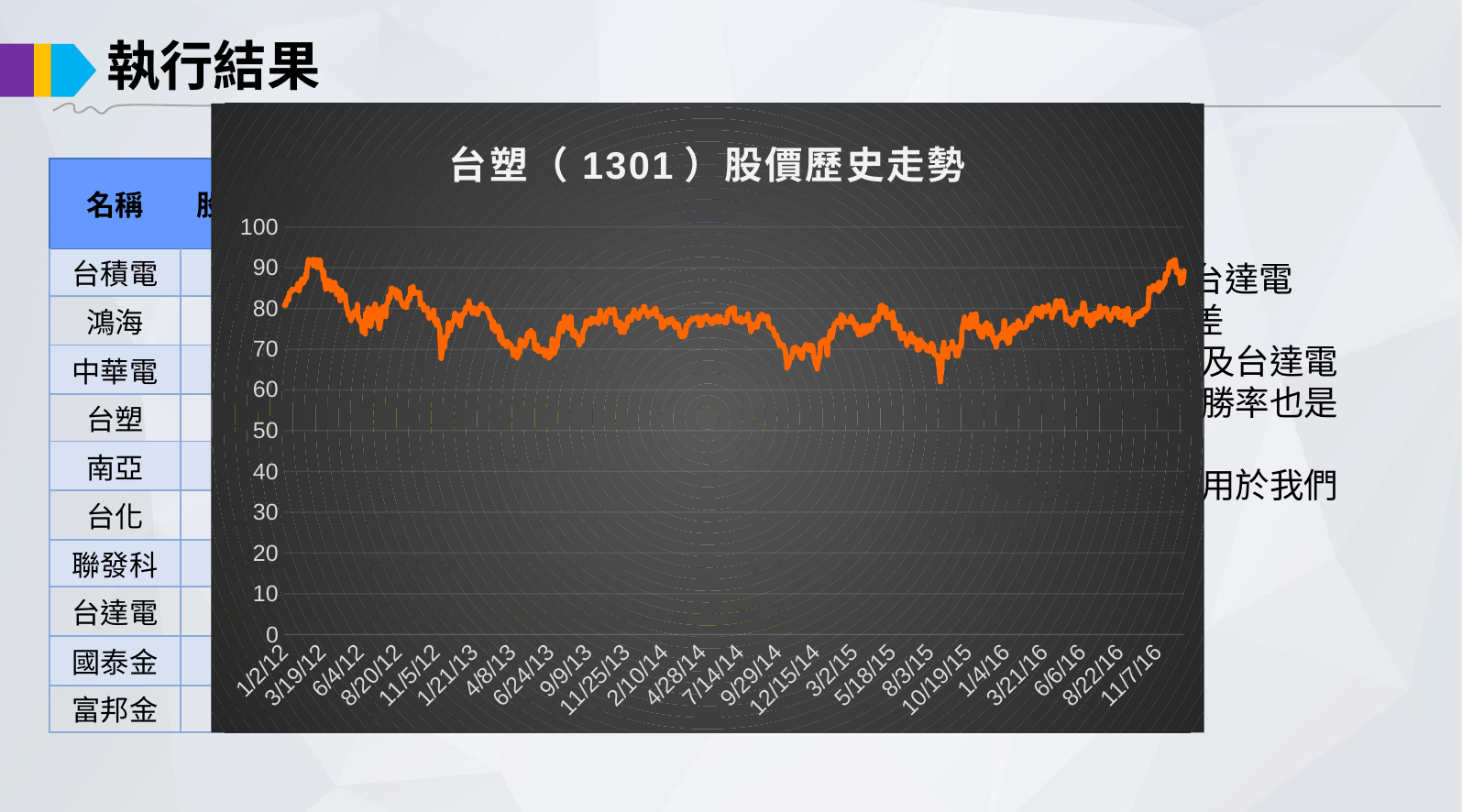

執行結果

### Chart: 台塑（1301）股價歷史走勢

| Category |  |
|---|---|
| 40910.0 | 80.8 |
| 40911.0 | 80.8 |
| 40912.0 | 80.8 |
| 40913.0 | 80.8 |
| 40914.0 | 81.9 |
| 40917.0 | 82.1 |
| 40918.0 | 82.9 |
| 40919.0 | 82.1 |
| 40920.0 | 83.3 |
| 40921.0 | 84.0 |
| 40924.0 | 84.1 |
| 40925.0 | 84.2 |
| 40926.0 | 84.7 |
| 40927.0 | 84.7 |
| 40928.0 | 84.7 |
| 40931.0 | 84.7 |
| 40932.0 | 84.7 |
| 40933.0 | 84.7 |
| 40934.0 | 84.7 |
| 40935.0 | 84.7 |
| 40938.0 | 86.1 |
| 40939.0 | 86.2 |
| 40940.0 | 84.3 |
| 40941.0 | 85.6 |
| 40942.0 | 85.3 |
| 40945.0 | 87.2 |
| 40946.0 | 86.0 |
| 40947.0 | 86.9999 |
| 40948.0 | 86.9999 |
| 40949.0 | 86.3 |
| 40952.0 | 87.1 |
| 40953.0 | 88.0 |
| 40954.0 | 88.6 |
| 40955.0 | 87.6 |
| 40956.0 | 89.5999 |
| 40959.0 | 92.0 |
| 40960.0 | 91.3 |
| 40961.0 | 91.0 |
| 40962.0 | 91.0 |
| 40963.0 | 91.3 |
| 40966.0 | 91.3 |
| 40967.0 | 91.3 |
| 40968.0 | 92.0 |
| 40969.0 | 90.5 |
| 40970.0 | 91.0 |
| 40973.0 | 91.1 |
| 40974.0 | 92.0 |
| 40975.0 | 90.5 |
| 40976.0 | 90.0 |
| 40977.0 | 90.3 |
| 40980.0 | 90.0 |
| 40981.0 | 90.8999 |
| 40982.0 | 91.9 |
| 40983.0 | 91.5 |
| 40984.0 | 90.0 |
| 40987.0 | 89.5 |
| 40988.0 | 88.9 |
| 40989.0 | 87.1 |
| 40990.0 | 89.1 |
| 40991.0 | 87.7 |
| 40994.0 | 84.7 |
| 40995.0 | 85.1 |
| 40996.0 | 85.6 |
| 40997.0 | 86.1 |
| 40998.0 | 86.9 |
| 41001.0 | 85.2 |
| 41002.0 | 86.7 |
| 41003.0 | 86.7 |
| 41004.0 | 84.8 |
| 41005.0 | 84.3999 |
| 41008.0 | 85.0 |
| 41009.0 | 85.5 |
| 41010.0 | 85.0 |
| 41011.0 | 85.5 |
| 41012.0 | 86.4 |
| 41015.0 | 84.5 |
| 41016.0 | 83.4 |
| 41017.0 | 84.3999 |
| 41018.0 | 85.0 |
| 41019.0 | 84.2 |
| 41022.0 | 84.0 |
| 41023.0 | 81.9 |
| 41024.0 | 83.4 |
| 41025.0 | 83.9 |
| 41026.0 | 84.3999 |
| 41029.0 | 83.0 |
| 41030.0 | 83.0 |
| 41031.0 | 83.0 |
| 41032.0 | 83.5 |
| 41033.0 | 83.3 |
| 41036.0 | 80.4 |
| 41037.0 | 80.0 |
| 41038.0 | 79.4 |
| 41039.0 | 79.5 |
| 41040.0 | 78.3 |
| 41043.0 | 78.0 |
| 41044.0 | 78.0 |
| 41045.0 | 77.0 |
| 41046.0 | 78.4 |
| 41047.0 | 77.6 |
| 41050.0 | 78.6 |
| 41051.0 | 79.2 |
| 41052.0 | 79.0 |
| 41053.0 | 78.9 |
| 41054.0 | 78.6 |
| 41057.0 | 79.2 |
| 41058.0 | 81.0 |
| 41059.0 | 78.3 |
| 41060.0 | 78.1 |
| 41061.0 | 77.1 |
| 41064.0 | 77.0 |
| 41065.0 | 76.4 |
| 41066.0 | 76.9 |
| 41067.0 | 76.5 |
| 41068.0 | 74.3 |
| 41071.0 | 75.5 |
| 41072.0 | 75.3 |
| 41073.0 | 75.0 |
| 41074.0 | 73.7 |
| 41075.0 | 78.8 |
| 41078.0 | 77.8 |
| 41079.0 | 79.4 |
| 41080.0 | 80.1 |
| 41081.0 | 79.8 |
| 41082.0 | 77.3 |
| 41085.0 | 75.6 |
| 41086.0 | 76.0 |
| 41087.0 | 76.8 |
| 41088.0 | 77.5 |
| 41089.0 | 79.8 |
| 41092.0 | 80.2 |
| 41093.0 | 80.5 |
| 41094.0 | 81.1 |
| 41095.0 | 80.4 |
| 41096.0 | 80.4 |
| 41099.0 | 77.2 |
| 41100.0 | 77.9 |
| 41101.0 | 77.0 |
| 41102.0 | 75.2 |
| 41103.0 | 75.0 |
| 41106.0 | 77.2 |
| 41107.0 | 80.0 |
| 41108.0 | 78.5 |
| 41109.0 | 79.6 |
| 41110.0 | 80.4 |
| 41113.0 | 78.8 |
| 41114.0 | 78.8 |
| 41115.0 | 79.0 |
| 41116.0 | 78.0 |
| 41117.0 | 80.9 |
| 41120.0 | 81.4 |
| 41121.0 | 83.0 |
| 41122.0 | 83.0 |
| 41123.0 | 83.0 |
| 41124.0 | 82.4 |
| 41127.0 | 85.0 |
| 41128.0 | 84.9 |
| 41129.0 | 84.9 |
| 41130.0 | 84.5 |
| 41131.0 | 84.0 |
| 41134.0 | 83.9 |
| 41135.0 | 84.3 |
| 41136.0 | 84.6 |
| 41137.0 | 83.5 |
| 41138.0 | 82.7 |
| 41141.0 | 82.5 |
| 41142.0 | 84.1 |
| 41143.0 | 83.7 |
| 41144.0 | 83.2 |
| 41145.0 | 82.2 |
| 41148.0 | 81.6 |
| 41149.0 | 80.9 |
| 41150.0 | 81.0 |
| 41151.0 | 80.5 |
| 41152.0 | 80.7 |
| 41155.0 | 80.6 |
| 41156.0 | 80.9 |
| 41157.0 | 80.2 |
| 41158.0 | 80.3 |
| 41159.0 | 81.5 |
| 41162.0 | 82.7 |
| 41163.0 | 82.0 |
| 41164.0 | 82.4 |
| 41165.0 | 82.6 |
| 41166.0 | 85.0 |
| 41169.0 | 85.1 |
| 41170.0 | 84.8 |
| 41171.0 | 85.4 |
| 41172.0 | 83.7 |
| 41173.0 | 83.7 |
| 41176.0 | 84.0 |
| 41177.0 | 84.0 |
| 41178.0 | 84.0 |
| 41179.0 | 83.8 |
| 41180.0 | 83.8 |
| 41183.0 | 83.5 |
| 41184.0 | 83.9 |
| 41185.0 | 82.7 |
| 41186.0 | 80.9 |
| 41187.0 | 81.2 |
| 41190.0 | 81.0 |
| 41191.0 | 81.0 |
| 41192.0 | 81.0 |
| 41193.0 | 79.6 |
| 41194.0 | 80.0 |
| 41197.0 | 80.1 |
| 41198.0 | 80.0 |
| 41199.0 | 80.0 |
| 41200.0 | 80.1 |
| 41201.0 | 79.3 |
| 41204.0 | 77.6 |
| 41205.0 | 78.4 |
| 41206.0 | 78.1 |
| 41207.0 | 78.5 |
| 41208.0 | 78.2 |
| 41211.0 | 78.3 |
| 41212.0 | 78.9 |
| 41213.0 | 79.6 |
| 41214.0 | 77.2 |
| 41215.0 | 76.9 |
| 41218.0 | 76.0 |
| 41219.0 | 77.0 |
| 41220.0 | 77.3 |
| 41221.0 | 76.9 |
| 41222.0 | 75.9 |
| 41225.0 | 75.2 |
| 41226.0 | 72.3 |
| 41227.0 | 70.0 |
| 41228.0 | 67.7 |
| 41229.0 | 68.6 |
| 41232.0 | 71.0 |
| 41233.0 | 72.9 |
| 41234.0 | 71.6 |
| 41235.0 | 70.5 |
| 41236.0 | 72.4 |
| 41239.0 | 73.0 |
| 41240.0 | 73.5 |
| 41241.0 | 73.3 |
| 41242.0 | 76.0 |
| 41243.0 | 76.5 |
| 41246.0 | 76.3 |
| 41247.0 | 74.6 |
| 41248.0 | 75.2 |
| 41249.0 | 75.5 |
| 41250.0 | 76.1 |
| 41253.0 | 77.0 |
| 41254.0 | 77.0 |
| 41255.0 | 78.0 |
| 41256.0 | 78.8 |
| 41257.0 | 78.5 |
| 41260.0 | 77.8 |
| 41261.0 | 77.5 |
| 41262.0 | 78.3 |
| 41263.0 | 77.3 |
| 41264.0 | 76.5 |
| 41267.0 | 75.7 |
| 41268.0 | 77.5 |
| 41269.0 | 77.6 |
| 41270.0 | 77.9 |
| 41271.0 | 78.6 |
| 41274.0 | 78.6 |
| 41275.0 | 78.6 |
| 41276.0 | 79.0 |
| 41277.0 | 79.8 |
| 41278.0 | 80.3 |
| 41281.0 | 80.0 |
| 41282.0 | 80.1 |
| 41283.0 | 80.0 |
| 41284.0 | 81.9 |
| 41285.0 | 81.0 |
| 41288.0 | 79.8 |
| 41289.0 | 80.2 |
| 41290.0 | 79.3 |
| 41291.0 | 78.8 |
| 41292.0 | 80.2 |
| 41295.0 | 79.9 |
| 41296.0 | 80.0 |
| 41297.0 | 79.8 |
| 41298.0 | 78.8 |
| 41299.0 | 78.8 |
| 41302.0 | 78.5 |
| 41303.0 | 79.0 |
| 41304.0 | 80.0 |
| 41305.0 | 80.2 |
| 41306.0 | 80.1 |
| 41309.0 | 81.0 |
| 41310.0 | 80.9 |
| 41311.0 | 80.0 |
| 41312.0 | 80.0 |
| 41313.0 | 80.0 |
| 41316.0 | 80.0 |
| 41317.0 | 80.0 |
| 41318.0 | 80.0 |
| 41319.0 | 80.0 |
| 41320.0 | 80.0 |
| 41323.0 | 79.0 |
| 41324.0 | 78.9 |
| 41325.0 | 78.6 |
| 41326.0 | 78.2 |
| 41327.0 | 77.6 |
| 41330.0 | 77.3 |
| 41331.0 | 76.5 |
| 41332.0 | 75.0 |
| 41333.0 | 75.0 |
| 41334.0 | 76.8 |
| 41337.0 | 74.6 |
| 41338.0 | 74.3 |
| 41339.0 | 74.7 |
| 41340.0 | 75.5 |
| 41341.0 | 75.6 |
| 41344.0 | 75.6 |
| 41345.0 | 75.5 |
| 41346.0 | 73.5 |
| 41347.0 | 72.2 |
| 41348.0 | 74.5 |
| 41351.0 | 72.7 |
| 41352.0 | 72.5 |
| 41353.0 | 71.5 |
| 41354.0 | 71.3 |
| 41355.0 | 71.5 |
| 41358.0 | 71.9 |
| 41359.0 | 70.7 |
| 41360.0 | 70.8 |
| 41361.0 | 70.6 |
| 41362.0 | 71.9 |
| 41365.0 | 71.2 |
| 41366.0 | 71.5 |
| 41367.0 | 71.1 |
| 41368.0 | 71.1 |
| 41369.0 | 71.1 |
| 41372.0 | 70.0 |
| 41373.0 | 69.9 |
| 41374.0 | 68.5 |
| 41375.0 | 70.0 |
| 41376.0 | 70.0 |
| 41379.0 | 70.0 |
| 41380.0 | 69.0 |
| 41381.0 | 68.0 |
| 41382.0 | 67.8 |
| 41383.0 | 68.4 |
| 41386.0 | 69.0 |
| 41387.0 | 69.0 |
| 41388.0 | 72.3 |
| 41389.0 | 72.2 |
| 41390.0 | 72.2 |
| 41393.0 | 71.0 |
| 41394.0 | 71.6 |
| 41395.0 | 71.6 |
| 41396.0 | 71.8 |
| 41397.0 | 70.8 |
| 41400.0 | 71.6 |
| 41401.0 | 71.8 |
| 41402.0 | 73.3 |
| 41403.0 | 73.5 |
| 41404.0 | 74.0 |
| 41407.0 | 73.0 |
| 41408.0 | 73.1 |
| 41409.0 | 73.9 |
| 41410.0 | 74.6 |
| 41411.0 | 73.6 |
| 41414.0 | 73.3 |
| 41415.0 | 73.9 |
| 41416.0 | 73.3 |
| 41417.0 | 71.2 |
| 41418.0 | 70.0 |
| 41421.0 | 70.4 |
| 41422.0 | 71.0 |
| 41423.0 | 71.1 |
| 41424.0 | 70.0 |
| 41425.0 | 69.5 |
| 41428.0 | 69.5 |
| 41429.0 | 69.9 |
| 41430.0 | 69.6 |
| 41431.0 | 69.4 |
| 41432.0 | 69.9 |
| 41435.0 | 70.0 |
| 41436.0 | 69.5 |
| 41437.0 | 69.5 |
| 41438.0 | 68.4 |
| 41439.0 | 68.5 |
| 41442.0 | 69.7 |
| 41443.0 | 69.0 |
| 41444.0 | 69.6 |
| 41445.0 | 68.6 |
| 41446.0 | 67.8 |
| 41449.0 | 68.4 |
| 41450.0 | 68.2 |
| 41451.0 | 68.8 |
| 41452.0 | 70.2 |
| 41453.0 | 72.5 |
| 41456.0 | 71.0 |
| 41457.0 | 69.7 |
| 41458.0 | 69.0 |
| 41459.0 | 69.7 |
| 41460.0 | 70.9 |
| 41463.0 | 70.5 |
| 41464.0 | 72.3 |
| 41465.0 | 72.7 |
| 41466.0 | 74.4 |
| 41467.0 | 75.0 |
| 41470.0 | 76.3 |
| 41471.0 | 76.4 |
| 41472.0 | 75.0 |
| 41473.0 | 74.9 |
| 41474.0 | 74.3 |
| 41477.0 | 76.4 |
| 41478.0 | 78.0 |
| 41479.0 | 77.5 |
| 41480.0 | 76.7 |
| 41481.0 | 75.5 |
| 41484.0 | 75.8 |
| 41485.0 | 76.4 |
| 41486.0 | 75.4 |
| 41487.0 | 75.1 |
| 41488.0 | 77.8 |
| 41491.0 | 78.0 |
| 41492.0 | 75.8 |
| 41493.0 | 74.8 |
| 41494.0 | 74.7 |
| 41495.0 | 73.4 |
| 41498.0 | 74.4 |
| 41499.0 | 74.4 |
| 41500.0 | 73.8 |
| 41501.0 | 73.0 |
| 41502.0 | 73.6 |
| 41505.0 | 72.5 |
| 41506.0 | 72.5 |
| 41507.0 | 72.5 |
| 41508.0 | 71.0 |
| 41509.0 | 72.5 |
| 41512.0 | 72.8 |
| 41513.0 | 72.2 |
| 41514.0 | 72.0 |
| 41515.0 | 74.0 |
| 41516.0 | 74.6 |
| 41519.0 | 75.0 |
| 41520.0 | 75.5 |
| 41521.0 | 76.0 |
| 41522.0 | 76.9 |
| 41523.0 | 76.0 |
| 41526.0 | 77.0 |
| 41527.0 | 77.0 |
| 41528.0 | 76.5 |
| 41529.0 | 77.0 |
| 41530.0 | 76.2 |
| 41533.0 | 77.7 |
| 41534.0 | 77.5 |
| 41535.0 | 76.6 |
| 41537.0 | 76.6 |
| 41540.0 | 77.0 |
| 41541.0 | 77.2 |
| 41542.0 | 77.5 |
| 41543.0 | 76.8 |
| 41544.0 | 77.5 |
| 41547.0 | 76.3 |
| 41548.0 | 77.0 |
| 41549.0 | 77.6 |
| 41550.0 | 79.6 |
| 41551.0 | 79.0 |
| 41554.0 | 77.6 |
| 41555.0 | 78.0 |
| 41556.0 | 78.0 |
| 41557.0 | 78.0 |
| 41558.0 | 77.5 |
| 41561.0 | 76.6 |
| 41562.0 | 77.7 |
| 41563.0 | 77.8 |
| 41564.0 | 79.2 |
| 41565.0 | 79.2 |
| 41568.0 | 79.5 |
| 41569.0 | 79.8 |
| 41570.0 | 79.6 |
| 41571.0 | 79.6 |
| 41572.0 | 79.0 |
| 41575.0 | 78.9 |
| 41576.0 | 79.4 |
| 41577.0 | 79.5 |
| 41578.0 | 79.8 |
| 41579.0 | 79.0 |
| 41582.0 | 77.3 |
| 41583.0 | 76.0 |
| 41584.0 | 76.0 |
| 41585.0 | 76.4 |
| 41586.0 | 75.9 |
| 41589.0 | 75.7 |
| 41590.0 | 76.7 |
| 41591.0 | 75.0 |
| 41592.0 | 74.2 |
| 41593.0 | 75.8 |
| 41596.0 | 75.9 |
| 41597.0 | 76.1 |
| 41598.0 | 75.1 |
| 41599.0 | 74.1 |
| 41600.0 | 75.1 |
| 41603.0 | 75.8 |
| 41604.0 | 75.4 |
| 41605.0 | 76.0 |
| 41606.0 | 77.4 |
| 41607.0 | 77.8 |
| 41610.0 | 78.0 |
| 41611.0 | 77.4 |
| 41612.0 | 78.0 |
| 41613.0 | 78.1 |
| 41614.0 | 77.1 |
| 41617.0 | 78.9 |
| 41618.0 | 79.0 |
| 41619.0 | 79.7 |
| 41620.0 | 78.9 |
| 41621.0 | 79.1 |
| 41624.0 | 78.2 |
| 41625.0 | 78.2 |
| 41626.0 | 78.1 |
| 41627.0 | 78.1 |
| 41628.0 | 77.6 |
| 41631.0 | 78.8 |
| 41632.0 | 79.0 |
| 41633.0 | 79.5 |
| 41634.0 | 79.1 |
| 41635.0 | 79.2 |
| 41638.0 | 80.0 |
| 41639.0 | 80.5 |
| 41640.0 | 80.5 |
| 41641.0 | 79.8 |
| 41642.0 | 79.5 |
| 41645.0 | 79.0 |
| 41646.0 | 78.4 |
| 41647.0 | 78.0 |
| 41648.0 | 78.8 |
| 41649.0 | 78.8 |
| 41652.0 | 79.0 |
| 41653.0 | 78.6 |
| 41654.0 | 79.0 |
| 41655.0 | 79.2 |
| 41656.0 | 78.7 |
| 41659.0 | 79.0 |
| 41660.0 | 79.5 |
| 41661.0 | 80.0 |
| 41662.0 | 79.9 |
| 41663.0 | 80.1 |
| 41666.0 | 78.0 |
| 41667.0 | 78.0 |
| 41668.0 | 78.0 |
| 41669.0 | 78.0 |
| 41670.0 | 78.0 |
| 41673.0 | 78.0 |
| 41675.0 | 75.3 |
| 41676.0 | 75.2 |
| 41677.0 | 75.4 |
| 41680.0 | 75.6 |
| 41681.0 | 76.3 |
| 41682.0 | 76.9 |
| 41683.0 | 76.5 |
| 41684.0 | 77.0 |
| 41687.0 | 76.7 |
| 41688.0 | 76.7 |
| 41689.0 | 77.3 |
| 41690.0 | 76.4 |
| 41691.0 | 77.0 |
| 41694.0 | 76.8 |
| 41695.0 | 77.2 |
| 41696.0 | 77.5 |
| 41697.0 | 77.0 |
| 41698.0 | 77.0 |
| 41701.0 | 76.0 |
| 41702.0 | 75.3 |
| 41703.0 | 75.5 |
| 41704.0 | 75.5 |
| 41705.0 | 76.3 |
| 41708.0 | 75.4 |
| 41709.0 | 76.0 |
| 41710.0 | 75.0 |
| 41711.0 | 75.0 |
| 41712.0 | 73.5 |
| 41715.0 | 73.0 |
| 41716.0 | 74.0 |
| 41717.0 | 73.3 |
| 41718.0 | 73.8 |
| 41719.0 | 73.0 |
| 41722.0 | 73.4 |
| 41723.0 | 74.6 |
| 41724.0 | 74.0 |
| 41725.0 | 75.9 |
| 41726.0 | 76.0 |
| 41729.0 | 76.2 |
| 41730.0 | 76.3 |
| 41731.0 | 76.8 |
| 41732.0 | 77.1 |
| 41733.0 | 77.1 |
| 41736.0 | 77.1 |
| 41737.0 | 77.5 |
| 41738.0 | 77.5 |
| 41739.0 | 77.5 |
| 41740.0 | 77.5 |
| 41743.0 | 77.5 |
| 41744.0 | 77.8 |
| 41745.0 | 77.4 |
| 41746.0 | 77.6 |
| 41747.0 | 77.8 |
| 41750.0 | 77.6 |
| 41751.0 | 77.1 |
| 41752.0 | 75.8 |
| 41753.0 | 76.8 |
| 41754.0 | 75.7 |
| 41757.0 | 76.1 |
| 41758.0 | 76.9 |
| 41759.0 | 77.8 |
| 41760.0 | 77.8 |
| 41761.0 | 77.8 |
| 41764.0 | 78.0 |
| 41765.0 | 77.7 |
| 41766.0 | 78.2 |
| 41767.0 | 77.4 |
| 41768.0 | 77.8 |
| 41771.0 | 77.0 |
| 41772.0 | 76.9 |
| 41773.0 | 77.3 |
| 41774.0 | 76.6 |
| 41775.0 | 76.4 |
| 41778.0 | 77.2 |
| 41779.0 | 76.3 |
| 41780.0 | 76.9 |
| 41781.0 | 77.6 |
| 41782.0 | 77.5 |
| 41785.0 | 77.9 |
| 41786.0 | 77.8 |
| 41787.0 | 77.7 |
| 41788.0 | 78.1 |
| 41789.0 | 76.7 |
| 41792.0 | 76.7 |
| 41793.0 | 78.0 |
| 41794.0 | 77.5 |
| 41795.0 | 77.5 |
| 41796.0 | 77.1 |
| 41799.0 | 77.1 |
| 41800.0 | 77.0 |
| 41801.0 | 76.7 |
| 41802.0 | 76.5 |
| 41803.0 | 76.7 |
| 41806.0 | 76.4 |
| 41807.0 | 76.8 |
| 41808.0 | 78.0 |
| 41809.0 | 79.3 |
| 41810.0 | 78.5 |
| 41813.0 | 79.3 |
| 41814.0 | 79.9 |
| 41815.0 | 79.1 |
| 41816.0 | 79.8 |
| 41817.0 | 79.8 |
| 41820.0 | 79.8 |
| 41821.0 | 80.0 |
| 41822.0 | 80.2 |
| 41823.0 | 77.6 |
| 41824.0 | 77.5 |
| 41827.0 | 77.0 |
| 41828.0 | 77.4 |
| 41829.0 | 76.9 |
| 41830.0 | 77.5 |
| 41831.0 | 77.3 |
| 41834.0 | 77.2 |
| 41835.0 | 77.8 |
| 41836.0 | 76.7 |
| 41837.0 | 76.6 |
| 41838.0 | 76.6 |
| 41841.0 | 77.1 |
| 41842.0 | 77.2 |
| 41843.0 | 77.2 |
| 41844.0 | 77.0 |
| 41845.0 | 77.0 |
| 41848.0 | 77.7 |
| 41849.0 | 77.7 |
| 41850.0 | 78.7 |
| 41851.0 | 77.3 |
| 41852.0 | 76.7 |
| 41855.0 | 75.2 |
| 41856.0 | 74.3 |
| 41857.0 | 76.2 |
| 41858.0 | 75.3 |
| 41859.0 | 75.0 |
| 41862.0 | 75.5 |
| 41863.0 | 75.7 |
| 41864.0 | 75.9 |
| 41865.0 | 75.5 |
| 41866.0 | 76.3 |
| 41869.0 | 75.4 |
| 41870.0 | 76.8 |
| 41871.0 | 77.3 |
| 41872.0 | 76.9 |
| 41873.0 | 78.1 |
| 41876.0 | 78.0 |
| 41877.0 | 78.0 |
| 41878.0 | 78.6 |
| 41879.0 | 78.5 |
| 41880.0 | 77.5 |
| 41883.0 | 77.5 |
| 41884.0 | 77.4 |
| 41885.0 | 77.5 |
| 41886.0 | 78.1 |
| 41887.0 | 78.0 |
| 41890.0 | 78.0 |
| 41891.0 | 77.3 |
| 41892.0 | 75.8 |
| 41893.0 | 75.5 |
| 41894.0 | 75.4 |
| 41897.0 | 75.3 |
| 41898.0 | 75.0 |
| 41899.0 | 75.2 |
| 41900.0 | 75.1 |
| 41901.0 | 74.8 |
| 41904.0 | 73.5 |
| 41905.0 | 73.5 |
| 41906.0 | 73.3 |
| 41907.0 | 73.0 |
| 41908.0 | 73.5 |
| 41911.0 | 72.0 |
| 41912.0 | 72.1 |
| 41913.0 | 71.4 |
| 41914.0 | 70.9 |
| 41915.0 | 71.5 |
| 41918.0 | 70.9 |
| 41919.0 | 70.8 |
| 41920.0 | 71.1 |
| 41921.0 | 71.0 |
| 41922.0 | 71.0 |
| 41925.0 | 69.5 |
| 41926.0 | 69.4 |
| 41927.0 | 68.0 |
| 41928.0 | 67.7 |
| 41929.0 | 65.4 |
| 41932.0 | 66.2 |
| 41933.0 | 66.3 |
| 41934.0 | 67.9 |
| 41935.0 | 68.0 |
| 41936.0 | 67.6 |
| 41939.0 | 68.0 |
| 41940.0 | 68.6 |
| 41941.0 | 69.8 |
| 41942.0 | 70.3 |
| 41943.0 | 70.2 |
| 41946.0 | 70.5 |
| 41947.0 | 70.4 |
| 41948.0 | 69.8 |
| 41949.0 | 70.0 |
| 41950.0 | 69.3 |
| 41953.0 | 70.0 |
| 41954.0 | 69.6 |
| 41955.0 | 68.5 |
| 41956.0 | 68.3 |
| 41957.0 | 68.0 |
| 41960.0 | 67.7 |
| 41961.0 | 69.1 |
| 41962.0 | 69.8 |
| 41963.0 | 70.2 |
| 41964.0 | 70.0 |
| 41967.0 | 71.2 |
| 41968.0 | 70.4 |
| 41969.0 | 70.4 |
| 41970.0 | 70.6 |
| 41971.0 | 71.0 |
| 41974.0 | 69.7 |
| 41975.0 | 69.7 |
| 41976.0 | 70.7 |
| 41977.0 | 71.0 |
| 41978.0 | 71.0 |
| 41981.0 | 70.6 |
| 41982.0 | 69.8 |
| 41983.0 | 68.8 |
| 41984.0 | 68.0 |
| 41985.0 | 67.3 |
| 41988.0 | 66.0 |
| 41989.0 | 66.4 |
| 41990.0 | 65.1 |
| 41991.0 | 66.0 |
| 41992.0 | 66.7 |
| 41995.0 | 68.0 |
| 41996.0 | 68.7 |
| 41997.0 | 71.7 |
| 41998.0 | 71.0 |
| 41999.0 | 71.3 |
| 42002.0 | 72.1 |
| 42003.0 | 72.1 |
| 42004.0 | 72.3 |
| 42005.0 | 72.3 |
| 42006.0 | 72.3 |
| 42009.0 | 71.5 |
| 42010.0 | 69.0 |
| 42011.0 | 68.5 |
| 42012.0 | 72.0 |
| 42013.0 | 71.8 |
| 42016.0 | 74.0 |
| 42017.0 | 74.5 |
| 42018.0 | 73.2 |
| 42019.0 | 74.0 |
| 42020.0 | 72.8 |
| 42023.0 | 74.6 |
| 42024.0 | 75.5 |
| 42025.0 | 76.0 |
| 42026.0 | 76.2 |
| 42027.0 | 76.4 |
| 42030.0 | 76.5 |
| 42031.0 | 76.5 |
| 42032.0 | 77.0 |
| 42033.0 | 77.2 |
| 42034.0 | 76.5 |
| 42037.0 | 77.3 |
| 42038.0 | 77.5 |
| 42039.0 | 78.5 |
| 42040.0 | 75.3 |
| 42041.0 | 78.3 |
| 42044.0 | 77.8 |
| 42045.0 | 77.4 |
| 42046.0 | 77.1 |
| 42047.0 | 77.0 |
| 42048.0 | 76.7 |
| 42051.0 | 76.7 |
| 42052.0 | 76.7 |
| 42053.0 | 76.7 |
| 42054.0 | 76.7 |
| 42055.0 | 76.7 |
| 42058.0 | 76.7 |
| 42059.0 | 78.1 |
| 42060.0 | 77.9 |
| 42061.0 | 77.5 |
| 42062.0 | 77.5 |
| 42065.0 | 76.1 |
| 42066.0 | 76.0 |
| 42067.0 | 75.9 |
| 42068.0 | 75.0 |
| 42069.0 | 76.2 |
| 42072.0 | 75.0 |
| 42073.0 | 74.2 |
| 42074.0 | 73.5 |
| 42075.0 | 74.8 |
| 42076.0 | 73.6 |
| 42079.0 | 73.5 |
| 42080.0 | 74.0 |
| 42081.0 | 74.5 |
| 42082.0 | 75.6 |
| 42083.0 | 75.8 |
| 42086.0 | 75.3 |
| 42087.0 | 75.7 |
| 42088.0 | 74.0 |
| 42089.0 | 75.1 |
| 42090.0 | 74.9 |
| 42093.0 | 74.9 |
| 42094.0 | 75.9 |
| 42095.0 | 74.5 |
| 42096.0 | 74.8 |
| 42097.0 | 74.8 |
| 42100.0 | 74.8 |
| 42101.0 | 75.6 |
| 42102.0 | 75.6 |
| 42103.0 | 76.0 |
| 42104.0 | 76.5 |
| 42107.0 | 77.7 |
| 42108.0 | 77.9 |
| 42109.0 | 77.0 |
| 42110.0 | 78.0 |
| 42111.0 | 77.7 |
| 42114.0 | 77.1 |
| 42115.0 | 78.5 |
| 42116.0 | 78.6 |
| 42117.0 | 79.1 |
| 42118.0 | 80.5 |
| 42121.0 | 80.8 |
| 42122.0 | 80.8 |
| 42123.0 | 80.5 |
| 42124.0 | 78.9 |
| 42125.0 | 78.9 |
| 42128.0 | 79.9 |
| 42129.0 | 80.3 |
| 42130.0 | 80.0 |
| 42131.0 | 77.8 |
| 42132.0 | 78.6 |
| 42135.0 | 78.3 |
| 42136.0 | 78.6 |
| 42137.0 | 78.5 |
| 42138.0 | 77.7 |
| 42139.0 | 77.8 |
| 42142.0 | 78.5 |
| 42143.0 | 79.1 |
| 42144.0 | 78.7 |
| 42145.0 | 75.1 |
| 42146.0 | 77.4 |
| 42149.0 | 76.2 |
| 42150.0 | 76.0 |
| 42151.0 | 75.5 |
| 42152.0 | 75.1 |
| 42153.0 | 75.3 |
| 42156.0 | 74.7 |
| 42157.0 | 75.7 |
| 42158.0 | 74.9 |
| 42159.0 | 73.2 |
| 42160.0 | 72.6 |
| 42163.0 | 73.8 |
| 42164.0 | 73.0 |
| 42165.0 | 73.7 |
| 42166.0 | 73.9 |
| 42167.0 | 72.8 |
| 42170.0 | 72.5 |
| 42171.0 | 72.0 |
| 42172.0 | 70.9 |
| 42173.0 | 72.0 |
| 42174.0 | 72.0 |
| 42177.0 | 72.5 |
| 42178.0 | 72.1 |
| 42179.0 | 73.3 |
| 42180.0 | 73.7 |
| 42181.0 | 73.9 |
| 42184.0 | 71.7 |
| 42185.0 | 72.6 |
| 42186.0 | 72.8 |
| 42187.0 | 72.6 |
| 42188.0 | 72.5 |
| 42191.0 | 72.2 |
| 42192.0 | 72.0 |
| 42193.0 | 70.0 |
| 42194.0 | 69.8 |
| 42195.0 | 69.8 |
| 42198.0 | 70.0 |
| 42199.0 | 70.5 |
| 42200.0 | 72.3 |
| 42201.0 | 71.9 |
| 42202.0 | 71.9 |
| 42205.0 | 70.8 |
| 42206.0 | 71.3 |
| 42207.0 | 71.3 |
| 42208.0 | 71.1 |
| 42209.0 | 71.0 |
| 42212.0 | 69.9 |
| 42213.0 | 69.6 |
| 42214.0 | 70.0 |
| 42215.0 | 69.6 |
| 42216.0 | 70.0 |
| 42219.0 | 69.8 |
| 42220.0 | 69.5 |
| 42221.0 | 71.0 |
| 42222.0 | 71.5 |
| 42223.0 | 71.3 |
| 42226.0 | 70.6 |
| 42227.0 | 68.9 |
| 42228.0 | 68.7 |
| 42229.0 | 68.5 |
| 42230.0 | 68.5 |
| 42233.0 | 68.5 |
| 42234.0 | 67.9 |
| 42235.0 | 68.0 |
| 42236.0 | 66.3 |
| 42237.0 | 66.0 |
| 42240.0 | 62.0 |
| 42241.0 | 63.6 |
| 42242.0 | 64.0 |
| 42243.0 | 65.0 |
| 42244.0 | 68.5 |
| 42247.0 | 71.7 |
| 42248.0 | 68.9 |
| 42249.0 | 68.9 |
| 42250.0 | 68.3 |
| 42251.0 | 68.3 |
| 42254.0 | 68.4 |
| 42255.0 | 68.0 |
| 42256.0 | 70.0 |
| 42257.0 | 69.7 |
| 42258.0 | 70.2 |
| 42261.0 | 70.4 |
| 42262.0 | 70.4 |
| 42263.0 | 70.4 |
| 42264.0 | 71.9 |
| 42265.0 | 71.0 |
| 42268.0 | 70.0 |
| 42269.0 | 70.6 |
| 42270.0 | 70.1 |
| 42271.0 | 69.0 |
| 42272.0 | 68.4 |
| 42275.0 | 68.4 |
| 42276.0 | 68.4 |
| 42277.0 | 69.4 |
| 42278.0 | 70.5 |
| 42279.0 | 70.8 |
| 42282.0 | 70.6 |
| 42283.0 | 72.0 |
| 42284.0 | 74.9 |
| 42285.0 | 75.6 |
| 42286.0 | 75.6 |
| 42289.0 | 77.9 |
| 42290.0 | 77.2 |
| 42291.0 | 75.5 |
| 42292.0 | 76.1 |
| 42293.0 | 75.4 |
| 42296.0 | 77.0 |
| 42297.0 | 76.8 |
| 42298.0 | 76.1 |
| 42299.0 | 75.1 |
| 42300.0 | 77.0 |
| 42303.0 | 78.5 |
| 42304.0 | 78.5 |
| 42305.0 | 78.3 |
| 42306.0 | 77.2 |
| 42307.0 | 75.5 |
| 42310.0 | 76.5 |
| 42311.0 | 77.9 |
| 42312.0 | 78.7 |
| 42313.0 | 77.8 |
| 42314.0 | 75.7 |
| 42317.0 | 75.0 |
| 42318.0 | 74.1 |
| 42319.0 | 75.2 |
| 42320.0 | 75.6 |
| 42321.0 | 73.3 |
| 42324.0 | 72.9 |
| 42325.0 | 74.0 |
| 42326.0 | 73.0 |
| 42327.0 | 75.1 |
| 42328.0 | 74.9 |
| 42331.0 | 76.0 |
| 42332.0 | 75.0 |
| 42333.0 | 75.5 |
| 42334.0 | 76.5 |
| 42335.0 | 74.9 |
| 42338.0 | 73.7 |
| 42339.0 | 75.6 |
| 42340.0 | 75.3 |
| 42341.0 | 75.8 |
| 42342.0 | 74.8 |
| 42345.0 | 74.5 |
| 42346.0 | 72.9 |
| 42347.0 | 72.9 |
| 42348.0 | 72.2 |
| 42349.0 | 72.0 |
| 42352.0 | 71.3 |
| 42353.0 | 70.5 |
| 42354.0 | 71.1 |
| 42355.0 | 72.8 |
| 42356.0 | 72.8 |
| 42359.0 | 72.4 |
| 42360.0 | 73.0 |
| 42361.0 | 72.8 |
| 42362.0 | 73.4 |
| 42363.0 | 73.1 |
| 42366.0 | 74.0 |
| 42367.0 | 72.9 |
| 42368.0 | 73.5 |
| 42369.0 | 77.0 |
| 42370.0 | 77.0 |
| 42373.0 | 72.4 |
| 42374.0 | 72.9 |
| 42375.0 | 73.0 |
| 42376.0 | 73.0 |
| 42377.0 | 71.4 |
| 42380.0 | 71.7 |
| 42381.0 | 72.9 |
| 42382.0 | 74.9 |
| 42383.0 | 75.2 |
| 42384.0 | 75.5 |
| 42387.0 | 75.5 |
| 42388.0 | 75.5 |
| 42389.0 | 76.0 |
| 42390.0 | 73.9 |
| 42391.0 | 74.4 |
| 42394.0 | 76.0 |
| 42395.0 | 75.4 |
| 42396.0 | 74.9 |
| 42397.0 | 75.6 |
| 42398.0 | 77.0 |
| 42401.0 | 76.2 |
| 42402.0 | 76.5 |
| 42403.0 | 75.3 |
| 42404.0 | 75.3 |
| 42408.0 | 75.3 |
| 42409.0 | 75.3 |
| 42410.0 | 75.3 |
| 42411.0 | 75.3 |
| 42412.0 | 75.3 |
| 42415.0 | 75.8 |
| 42416.0 | 76.4 |
| 42417.0 | 76.8 |
| 42418.0 | 77.7 |
| 42419.0 | 78.1 |
| 42422.0 | 77.8 |
| 42423.0 | 77.4 |
| 42424.0 | 77.0 |
| 42425.0 | 78.2 |
| 42426.0 | 79.0 |
| 42429.0 | 79.0 |
| 42430.0 | 79.5 |
| 42431.0 | 80.0 |
| 42432.0 | 80.0 |
| 42433.0 | 80.0 |
| 42436.0 | 80.0 |
| 42437.0 | 80.0 |
| 42438.0 | 78.4 |
| 42439.0 | 79.0 |
| 42440.0 | 79.0 |
| 42443.0 | 78.8 |
| 42444.0 | 78.5 |
| 42445.0 | 77.9 |
| 42446.0 | 79.0 |
| 42447.0 | 80.5 |
| 42450.0 | 79.9 |
| 42451.0 | 79.6 |
| 42452.0 | 79.9 |
| 42453.0 | 80.2 |
| 42454.0 | 79.2 |
| 42457.0 | 80.0 |
| 42458.0 | 79.6 |
| 42459.0 | 80.8 |
| 42460.0 | 79.8 |
| 42461.0 | 79.5 |
| 42464.0 | 79.5 |
| 42465.0 | 79.5 |
| 42466.0 | 77.7 |
| 42467.0 | 78.3 |
| 42468.0 | 78.9 |
| 42471.0 | 79.0 |
| 42472.0 | 79.5 |
| 42473.0 | 80.7 |
| 42474.0 | 81.4 |
| 42475.0 | 82.0 |
| 42478.0 | 81.2 |
| 42479.0 | 81.6 |
| 42480.0 | 80.8 |
| 42481.0 | 80.2 |
| 42482.0 | 81.0 |
| 42485.0 | 81.9 |
| 42486.0 | 80.8 |
| 42487.0 | 81.7 |
| 42488.0 | 81.5 |
| 42489.0 | 80.3 |
| 42492.0 | 80.3 |
| 42493.0 | 79.0 |
| 42494.0 | 77.6 |
| 42495.0 | 77.2 |
| 42496.0 | 77.8 |
| 42499.0 | 77.6 |
| 42500.0 | 77.1 |
| 42501.0 | 77.0 |
| 42502.0 | 77.1 |
| 42503.0 | 76.5 |
| 42506.0 | 77.2 |
| 42507.0 | 77.1 |
| 42508.0 | 77.7 |
| 42509.0 | 75.9 |
| 42510.0 | 76.3 |
| 42513.0 | 77.0 |
| 42514.0 | 78.3 |
| 42515.0 | 79.0 |
| 42516.0 | 78.1 |
| 42517.0 | 78.4 |
| 42520.0 | 79.1 |
| 42521.0 | 79.0 |
| 42522.0 | 79.0 |
| 42523.0 | 78.9 |
| 42524.0 | 79.0 |
| 42527.0 | 78.5 |
| 42528.0 | 79.9 |
| 42529.0 | 81.3 |
| 42530.0 | 81.3 |
| 42531.0 | 81.3 |
| 42534.0 | 79.0 |
| 42535.0 | 78.6 |
| 42536.0 | 78.7 |
| 42537.0 | 77.0 |
| 42538.0 | 76.7 |
| 42541.0 | 77.5 |
| 42542.0 | 78.2 |
| 42543.0 | 78.4 |
| 42544.0 | 77.1 |
| 42545.0 | 75.7 |
| 42548.0 | 76.2 |
| 42549.0 | 76.0 |
| 42550.0 | 76.9 |
| 42551.0 | 77.8 |
| 42552.0 | 78.8 |
| 42555.0 | 78.8 |
| 42556.0 | 78.8 |
| 42557.0 | 77.5 |
| 42558.0 | 78.1 |
| 42562.0 | 79.4 |
| 42563.0 | 80.6 |
| 42564.0 | 78.0 |
| 42565.0 | 77.9 |
| 42566.0 | 78.4 |
| 42569.0 | 79.2 |
| 42570.0 | 79.8 |
| 42571.0 | 79.9 |
| 42572.0 | 79.8 |
| 42573.0 | 80.0 |
| 42576.0 | 80.0 |
| 42577.0 | 79.9 |
| 42578.0 | 79.0 |
| 42579.0 | 78.9 |
| 42580.0 | 77.8 |
| 42583.0 | 78.2 |
| 42584.0 | 77.1 |
| 42585.0 | 77.6 |
| 42586.0 | 77.4 |
| 42587.0 | 78.6 |
| 42590.0 | 78.6 |
| 42591.0 | 78.8 |
| 42592.0 | 79.6 |
| 42593.0 | 80.0 |
| 42594.0 | 80.0 |
| 42597.0 | 80.0 |
| 42598.0 | 79.8 |
| 42599.0 | 79.5 |
| 42600.0 | 79.9 |
| 42601.0 | 78.1 |
| 42604.0 | 77.7 |
| 42605.0 | 79.3 |
| 42606.0 | 78.8 |
| 42607.0 | 79.1 |
| 42608.0 | 78.9 |
| 42611.0 | 79.4 |
| 42612.0 | 79.4 |
| 42613.0 | 78.1 |
| 42614.0 | 77.0 |
| 42615.0 | 77.8 |
| 42618.0 | 78.4 |
| 42619.0 | 79.2 |
| 42620.0 | 80.0 |
| 42621.0 | 79.4 |
| 42622.0 | 77.9 |
| 42625.0 | 76.6 |
| 42626.0 | 76.4 |
| 42627.0 | 76.0 |
| 42628.0 | 76.0 |
| 42629.0 | 76.0 |
| 42632.0 | 77.5 |
| 42633.0 | 77.5 |
| 42634.0 | 77.9 |
| 42635.0 | 78.1 |
| 42636.0 | 78.5 |
| 42639.0 | 78.0 |
| 42640.0 | 78.0 |
| 42641.0 | 78.0 |
| 42642.0 | 78.9 |
| 42643.0 | 78.2 |
| 42646.0 | 78.2 |
| 42647.0 | 78.9 |
| 42648.0 | 78.5 |
| 42649.0 | 79.1 |
| 42650.0 | 79.5 |
| 42653.0 | 79.5 |
| 42654.0 | 79.8 |
| 42655.0 | 79.9 |
| 42656.0 | 79.4 |
| 42657.0 | 79.7 |
| 42660.0 | 80.0 |
| 42661.0 | 80.5 |
| 42662.0 | 82.2 |
| 42663.0 | 85.0 |
| 42664.0 | 84.7 |
| 42667.0 | 84.1 |
| 42668.0 | 85.0 |
| 42669.0 | 85.0 |
| 42670.0 | 84.9 |
| 42671.0 | 85.6 |
| 42674.0 | 85.4 |
| 42675.0 | 85.0 |
| 42676.0 | 84.6 |
| 42677.0 | 84.9 |
| 42678.0 | 85.2 |
| 42681.0 | 85.5 |
| 42682.0 | 86.3 |
| 42683.0 | 84.2 |
| 42684.0 | 86.4 |
| 42685.0 | 85.0 |
| 42688.0 | 85.1 |
| 42689.0 | 85.0 |
| 42690.0 | 85.5 |
| 42691.0 | 86.2 |
| 42692.0 | 85.7 |
| 42695.0 | 86.4 |
| 42696.0 | 88.0 |
| 42697.0 | 88.6 |
| 42698.0 | 88.5 |
| 42699.0 | 88.0 |
| 42702.0 | 88.8 |
| 42703.0 | 89.9 |
| 42704.0 | 90.8 |
| 42705.0 | 91.1 |
| 42706.0 | 91.4 |
| 42709.0 | 90.3 |
| 42710.0 | 90.3 |
| 42711.0 | 90.9 |
| 42712.0 | 91.5 |
| 42713.0 | 91.9 |
| 42716.0 | 91.9 |
| 42717.0 | 90.9 |
| 42718.0 | 90.0 |
| 42719.0 | 88.8 |
| 42720.0 | 89.4 |
| 42723.0 | 88.4 |
| 42724.0 | 88.7 |
| 42725.0 | 89.0 |
| 42726.0 | 87.1 |
| 42727.0 | 86.1 |
| 42730.0 | 86.4 |
| 42731.0 | 86.4 |
| 42732.0 | 88.5 |
| 42733.0 | 87.4 |
| 42734.0 | 89.2 |
| 名稱 | 股票代號 | 累積 報酬率 | 平均 報酬率 | 勝率 |
| --- | --- | --- | --- | --- |
| 台積電 | 2330 | 15.40% | 0.2964% | 48.08% |
| 鴻海 | 2317 | 20.53% | 0.5413% | 54.35% |
| 中華電 | 2412 | -2.100% | -0.0236% | 44.19% |
| 台塑 | 1301 | -24.50% | -0.5920% | 35.85% |
| 南亞 | 1303 | 15.70% | 0.6835% | 48.89% |
| 台化 | 1326 | 13.20% | 0.4514% | 47.83% |
| 聯發科 | 2454 | 44.00% | 0.1918% | 41.18% |
| 台達電 | 2308 | -51.72% | -0.2971% | 38.60% |
| 國泰金 | 2882 | 5.636% | 0.5543% | 54.55% |
| 富邦金 | 2881 | -12.45% | -0.3473% | 42.55% |
台塑（1301）及台達電（2308）表現最差
從勝率看來，台塑及台達電在我們的回測期間勝率也是最低的
這兩檔股票較不適用於我們的策略